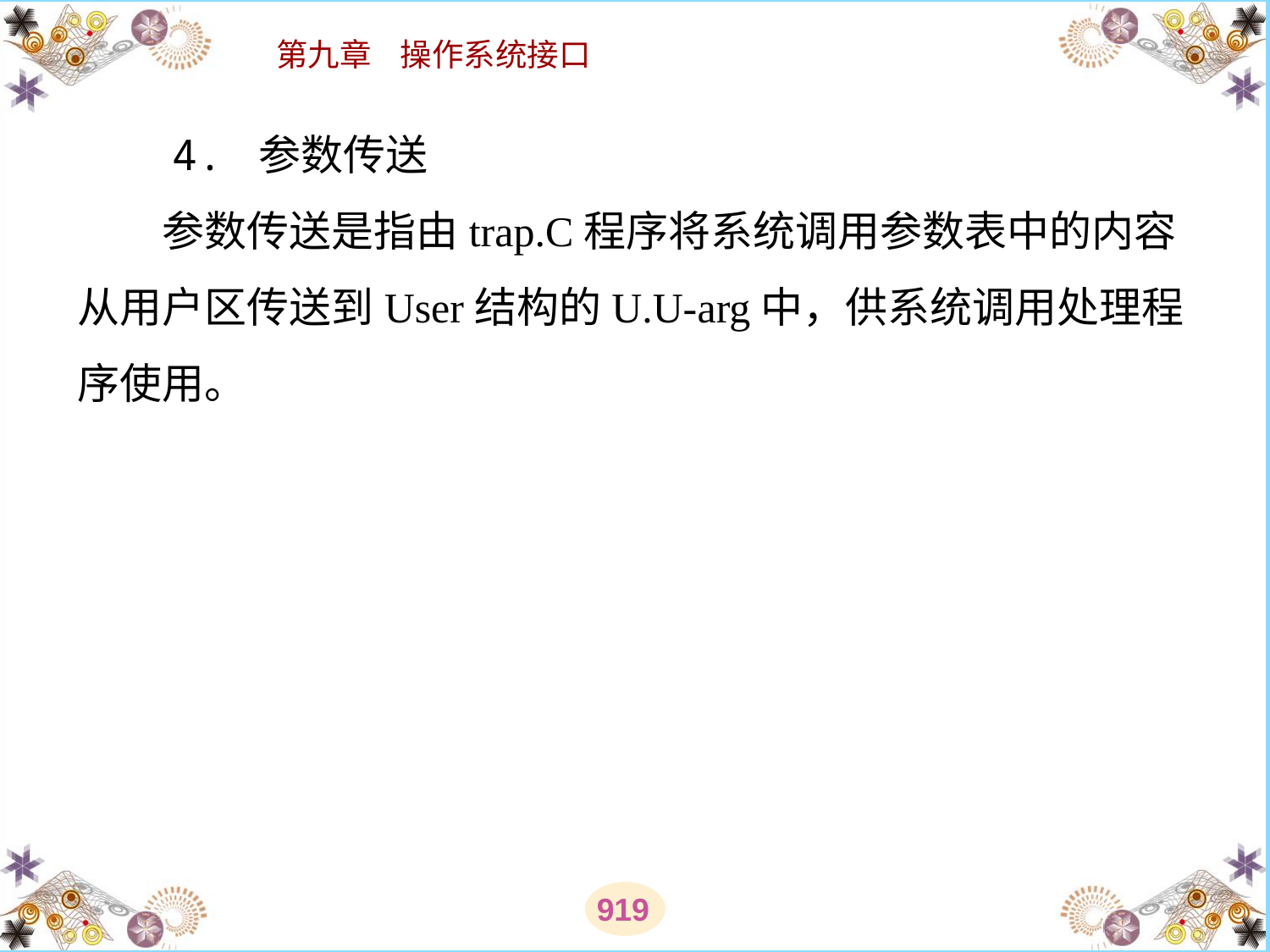

# 4. 参数传送 　　参数传送是指由trap.C程序将系统调用参数表中的内容从用户区传送到User结构的U.U-arg中，供系统调用处理程序使用。